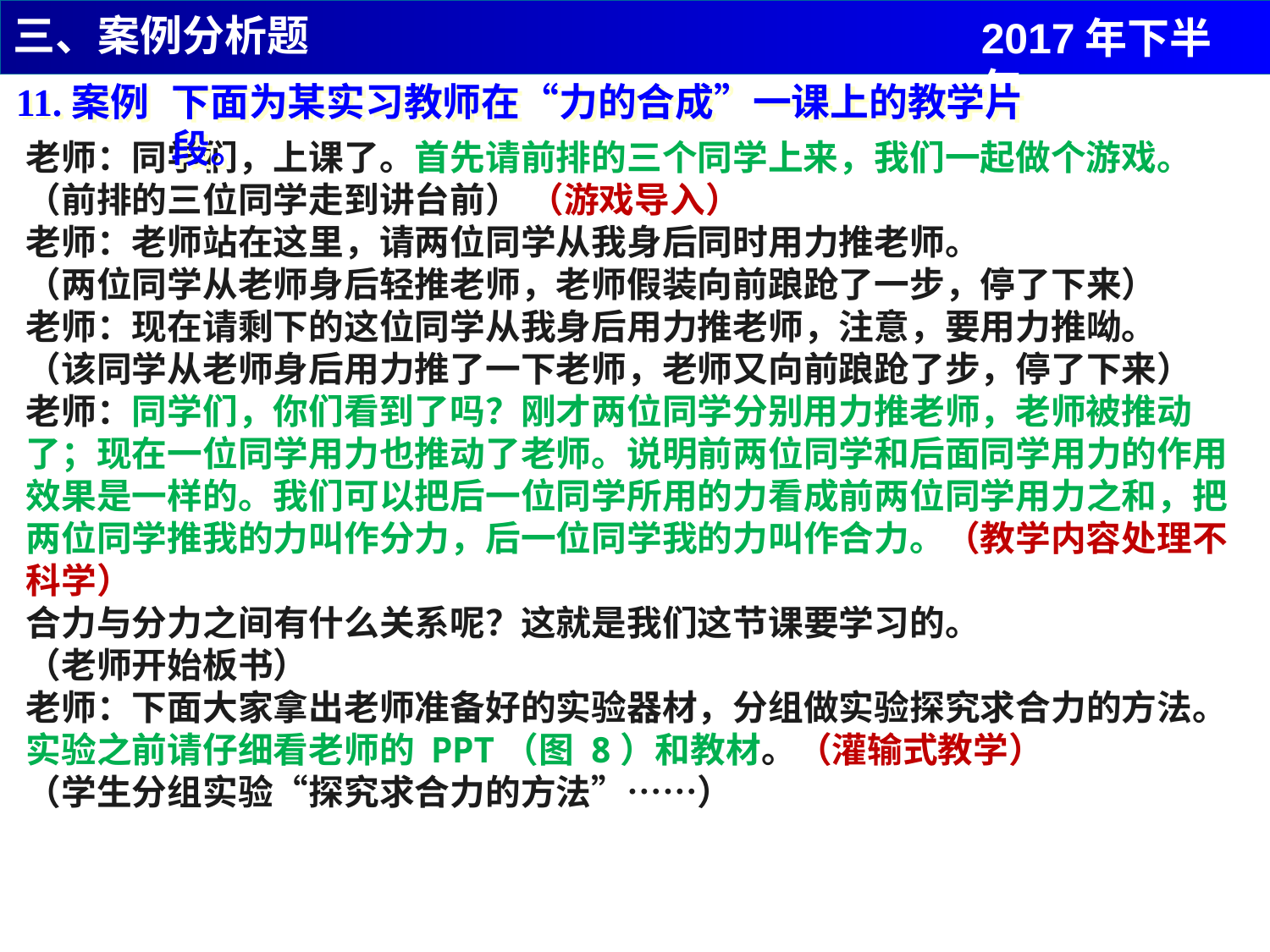

三、案例分析题
2017年下半年
11.案例
下面为某实习教师在“力的合成”一课上的教学片段。
老师：同学们，上课了。首先请前排的三个同学上来，我们一起做个游戏。
（前排的三位同学走到讲台前） （游戏导入）
老师：老师站在这里，请两位同学从我身后同时用力推老师。
（两位同学从老师身后轻推老师，老师假装向前踉跄了一步，停了下来）
老师：现在请剩下的这位同学从我身后用力推老师，注意，要用力推呦。
（该同学从老师身后用力推了一下老师，老师又向前踉跄了步，停了下来）
老师：同学们，你们看到了吗？刚才两位同学分别用力推老师，老师被推动了；现在一位同学用力也推动了老师。说明前两位同学和后面同学用力的作用效果是一样的。我们可以把后一位同学所用的力看成前两位同学用力之和，把两位同学推我的力叫作分力，后一位同学我的力叫作合力。（教学内容处理不科学）
合力与分力之间有什么关系呢？这就是我们这节课要学习的。
（老师开始板书）
老师：下面大家拿出老师准备好的实验器材，分组做实验探究求合力的方法。实验之前请仔细看老师的 PPT（图 8）和教材。（灌输式教学）
（学生分组实验“探究求合力的方法”……）